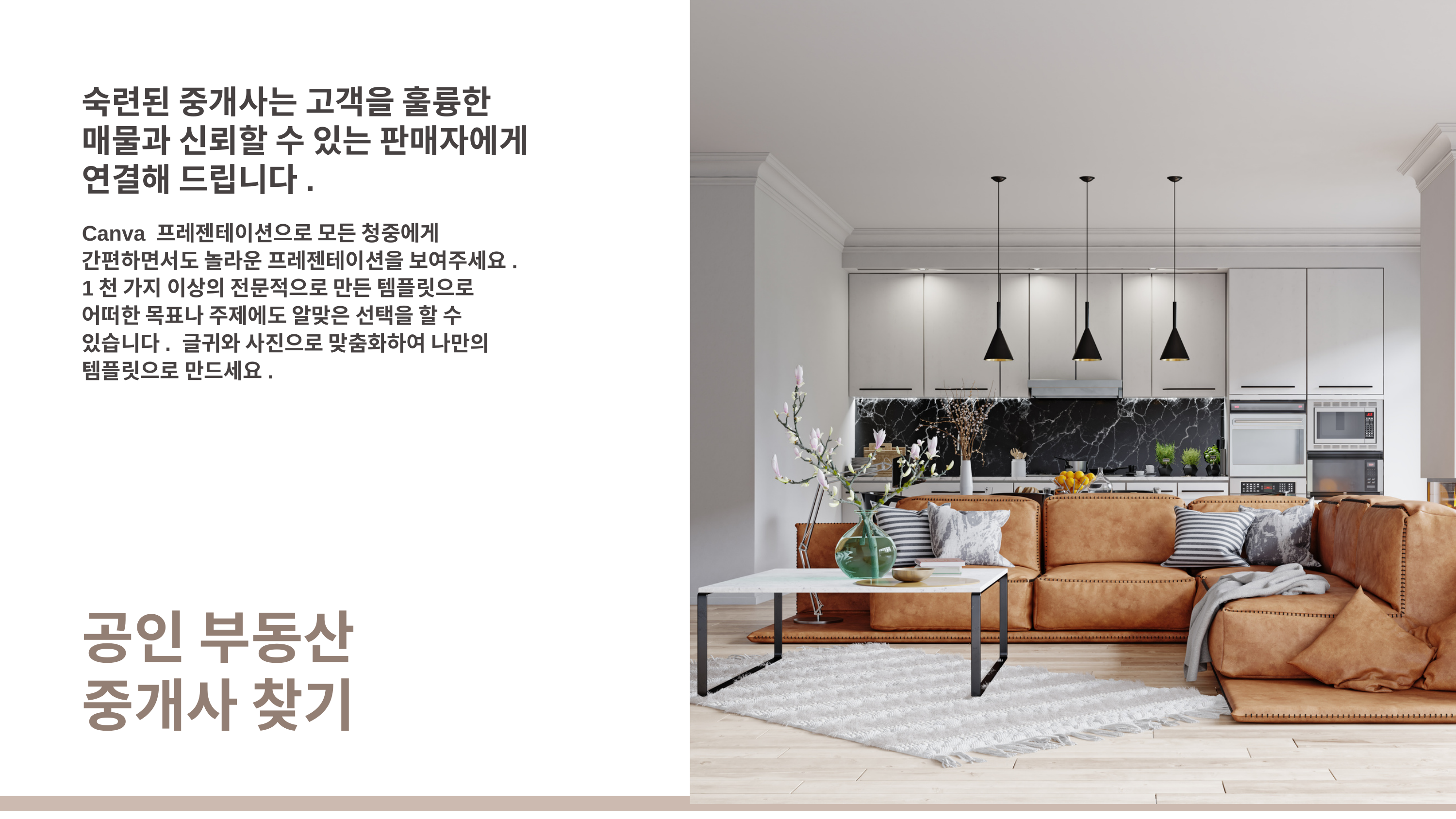

숙련된 중개사는 고객을 훌륭한
매물과 신뢰할 수 있는 판매자에게 연결해 드립니다.
Canva 프레젠테이션으로 모든 청중에게
간편하면서도 놀라운 프레젠테이션을 보여주세요.
1천 가지 이상의 전문적으로 만든 템플릿으로
어떠한 목표나 주제에도 알맞은 선택을 할 수
있습니다. 글귀와 사진으로 맞춤화하여 나만의
템플릿으로 만드세요.
공인 부동산
중개사 찾기